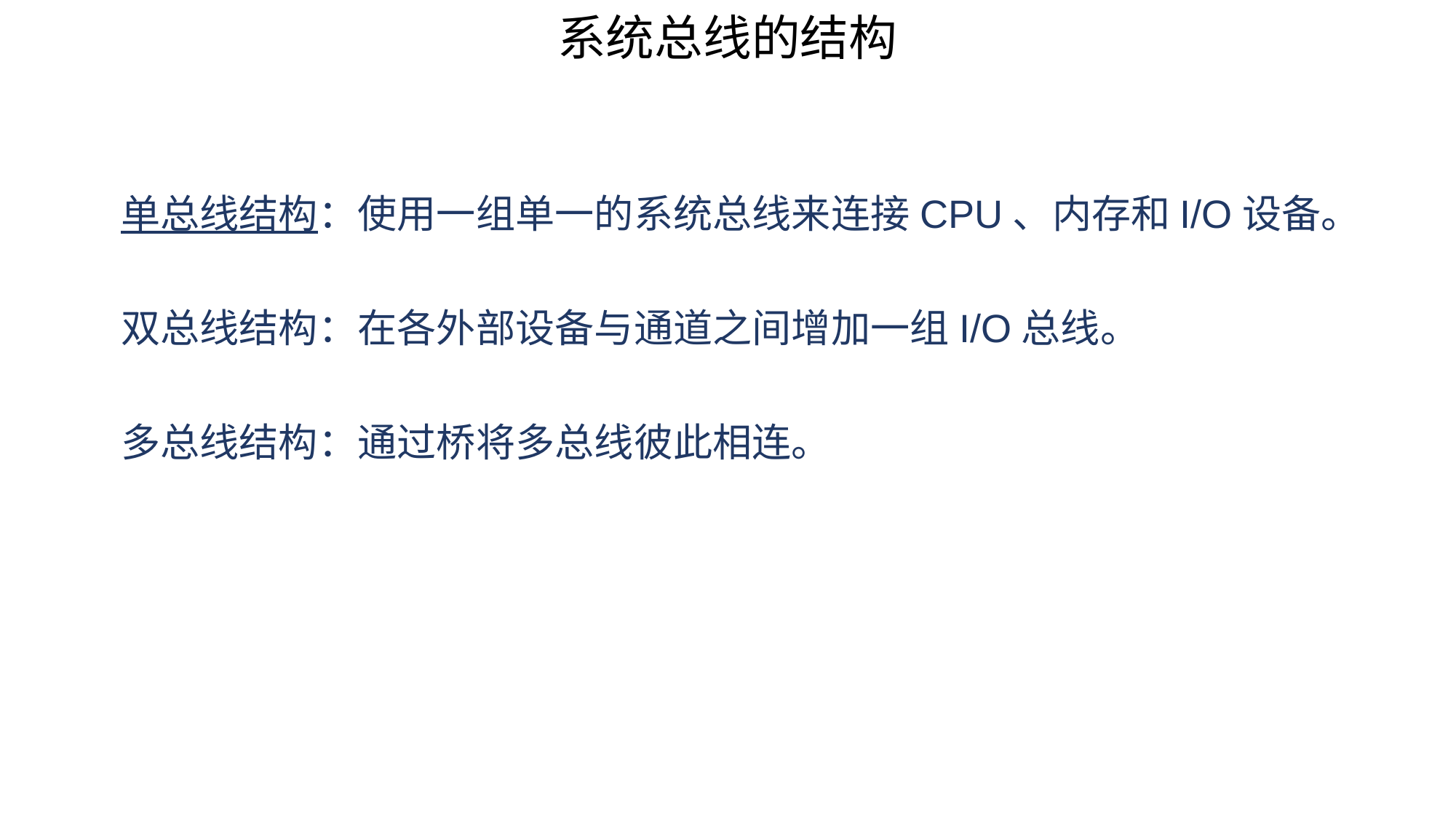

系统总线的结构
单总线结构：使用一组单一的系统总线来连接CPU、内存和I/O设备。
双总线结构：在各外部设备与通道之间增加一组I/O总线。
多总线结构：通过桥将多总线彼此相连。